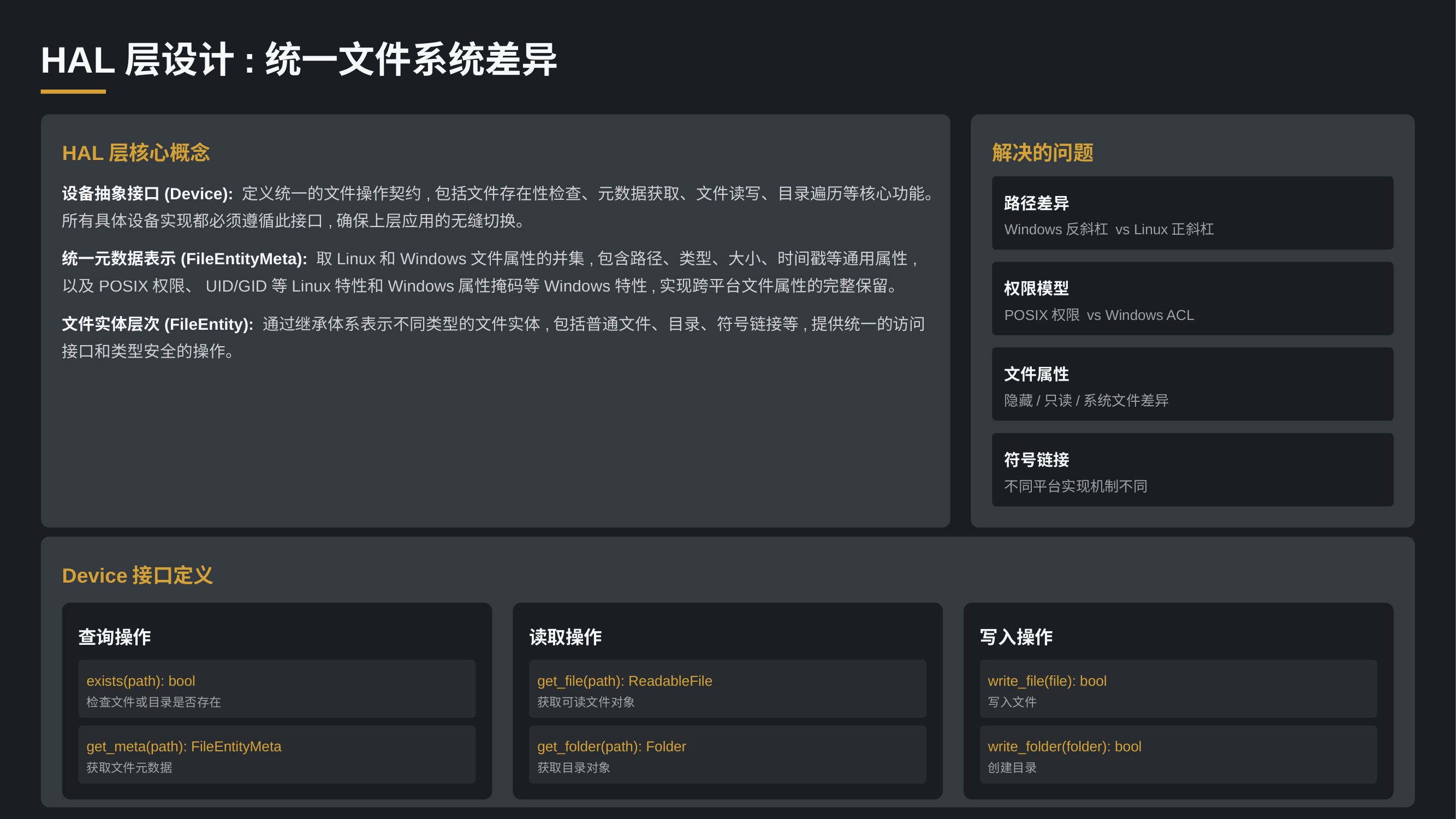

HAL层设计:统一文件系统差异

HAL层核心概念
解决的问题
设备抽象接口(Device): 定义统一的文件操作契约,包括文件存在性检查、元数据获取、文件读写、目录遍历等核心功能。所有具体设备实现都必须遵循此接口,确保上层应用的无缝切换。

路径差异
Windows反斜杠 vs Linux正斜杠
统一元数据表示(FileEntityMeta): 取Linux和Windows文件属性的并集,包含路径、类型、大小、时间戳等通用属性,以及POSIX权限、UID/GID等Linux特性和Windows属性掩码等Windows特性,实现跨平台文件属性的完整保留。

权限模型
POSIX权限 vs Windows ACL
文件实体层次(FileEntity): 通过继承体系表示不同类型的文件实体,包括普通文件、目录、符号链接等,提供统一的访问接口和类型安全的操作。

文件属性
隐藏/只读/系统文件差异

符号链接
不同平台实现机制不同

Device接口定义

查询操作
读取操作
写入操作

exists(path): bool
get_file(path): ReadableFile
write_file(file): bool
检查文件或目录是否存在
获取可读文件对象
写入文件

get_meta(path): FileEntityMeta
get_folder(path): Folder
write_folder(folder): bool
获取文件元数据
获取目录对象
创建目录